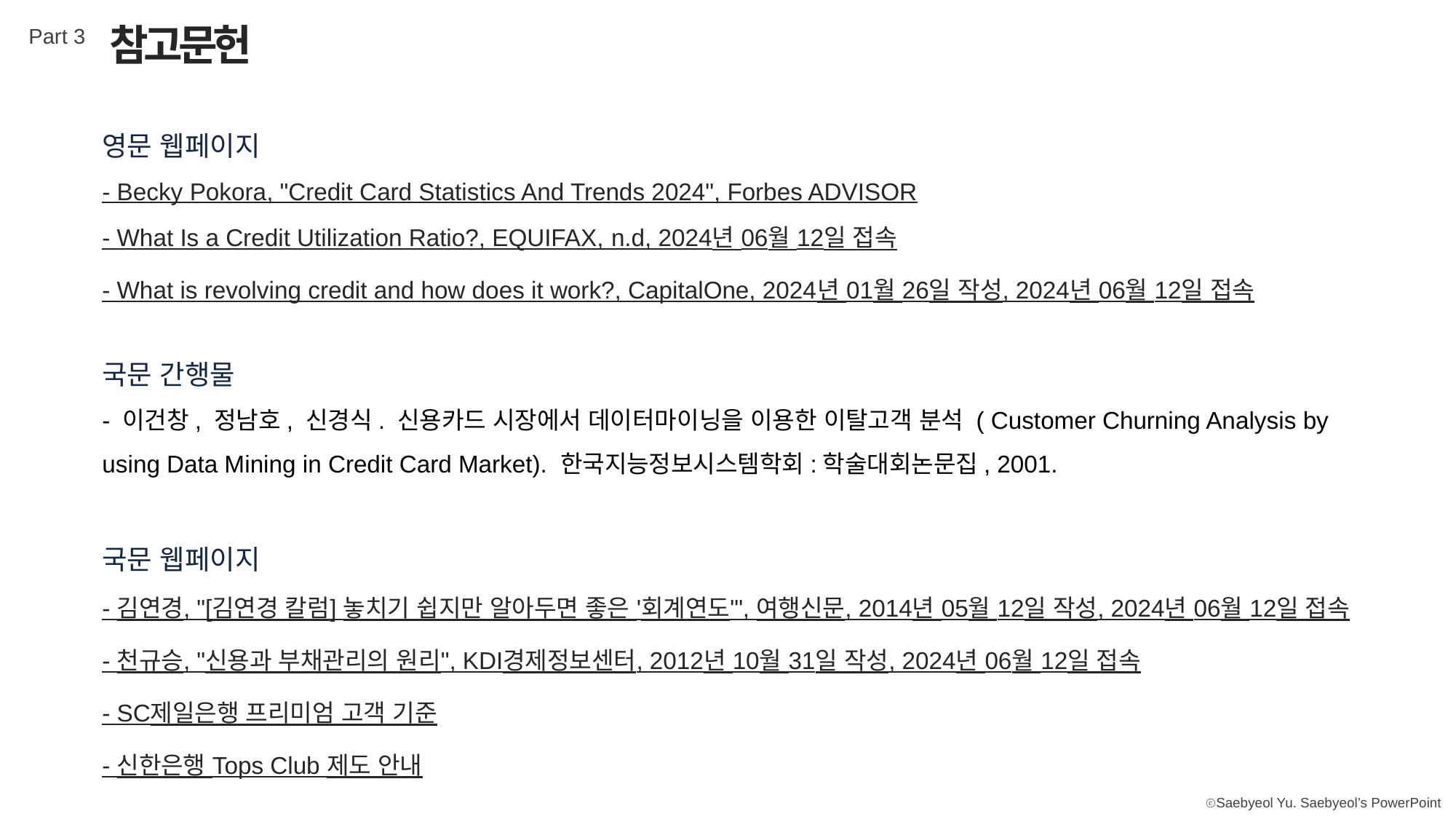

참고문헌
Part 3
영문 웹페이지
- Becky Pokora, "Credit Card Statistics And Trends 2024", Forbes ADVISOR
- What Is a Credit Utilization Ratio?, EQUIFAX, n.d, 2024년 06월 12일 접속
- What is revolving credit and how does it work?, CapitalOne, 2024년 01월 26일 작성, 2024년 06월 12일 접속
국문 간행물
- 이건창, 정남호, 신경식. 신용카드 시장에서 데이터마이닝을 이용한 이탈고객 분석 ( Customer Churning Analysis by using Data Mining in Credit Card Market). 한국지능정보시스템학회:학술대회논문집, 2001.
국문 웹페이지
- 김연경, "[김연경 칼럼] 놓치기 쉽지만 알아두면 좋은 '회계연도'", 여행신문, 2014년 05월 12일 작성, 2024년 06월 12일 접속
- 천규승, "신용과 부채관리의 원리", KDI경제정보센터, 2012년 10월 31일 작성, 2024년 06월 12일 접속
- SC제일은행 프리미엄 고객 기준
- 신한은행 Tops Club 제도 안내